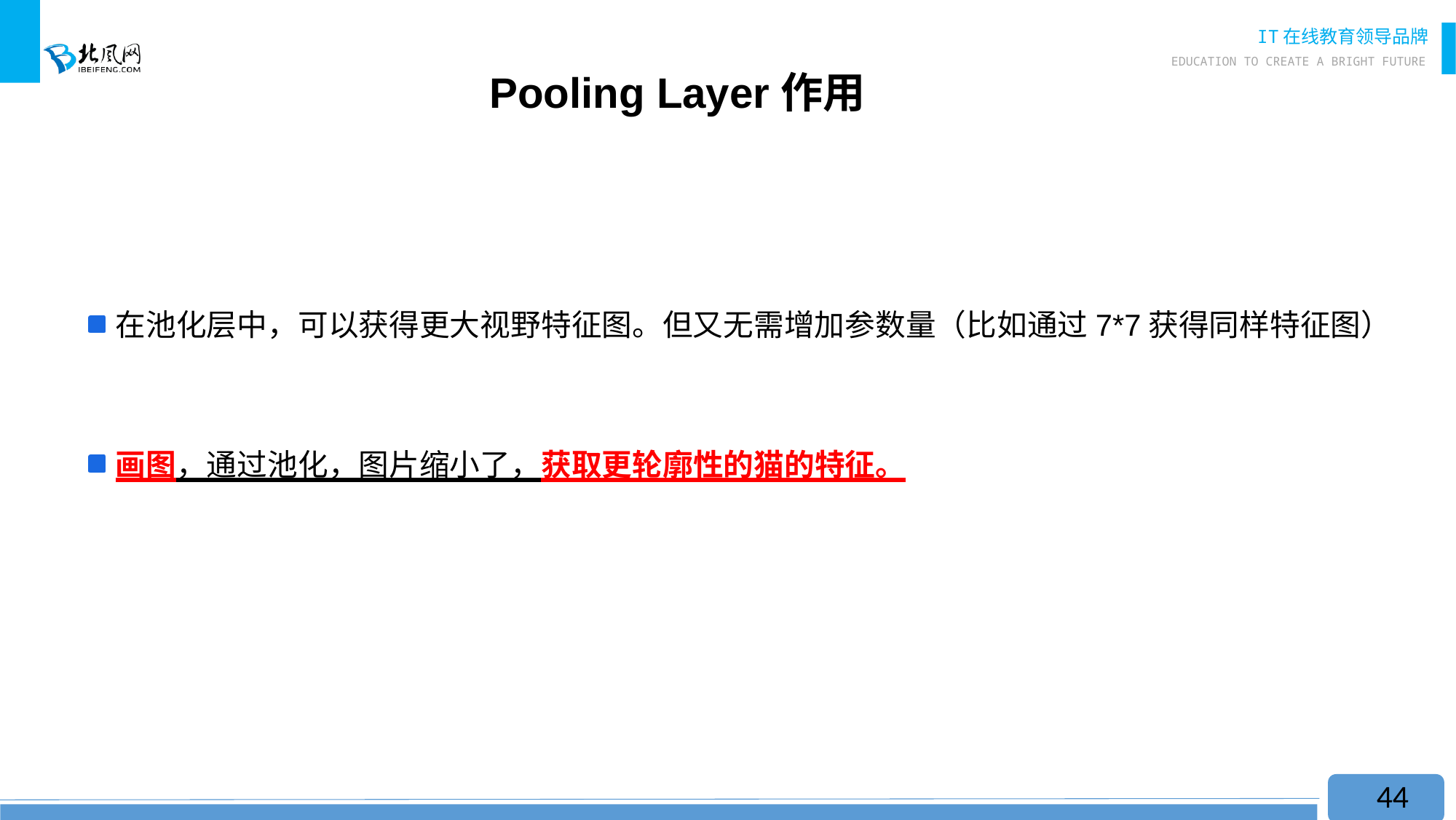

# Pooling Layer作用
在池化层中，可以获得更大视野特征图。但又无需增加参数量（比如通过7*7获得同样特征图）

画图，通过池化，图片缩小了，获取更轮廓性的猫的特征。